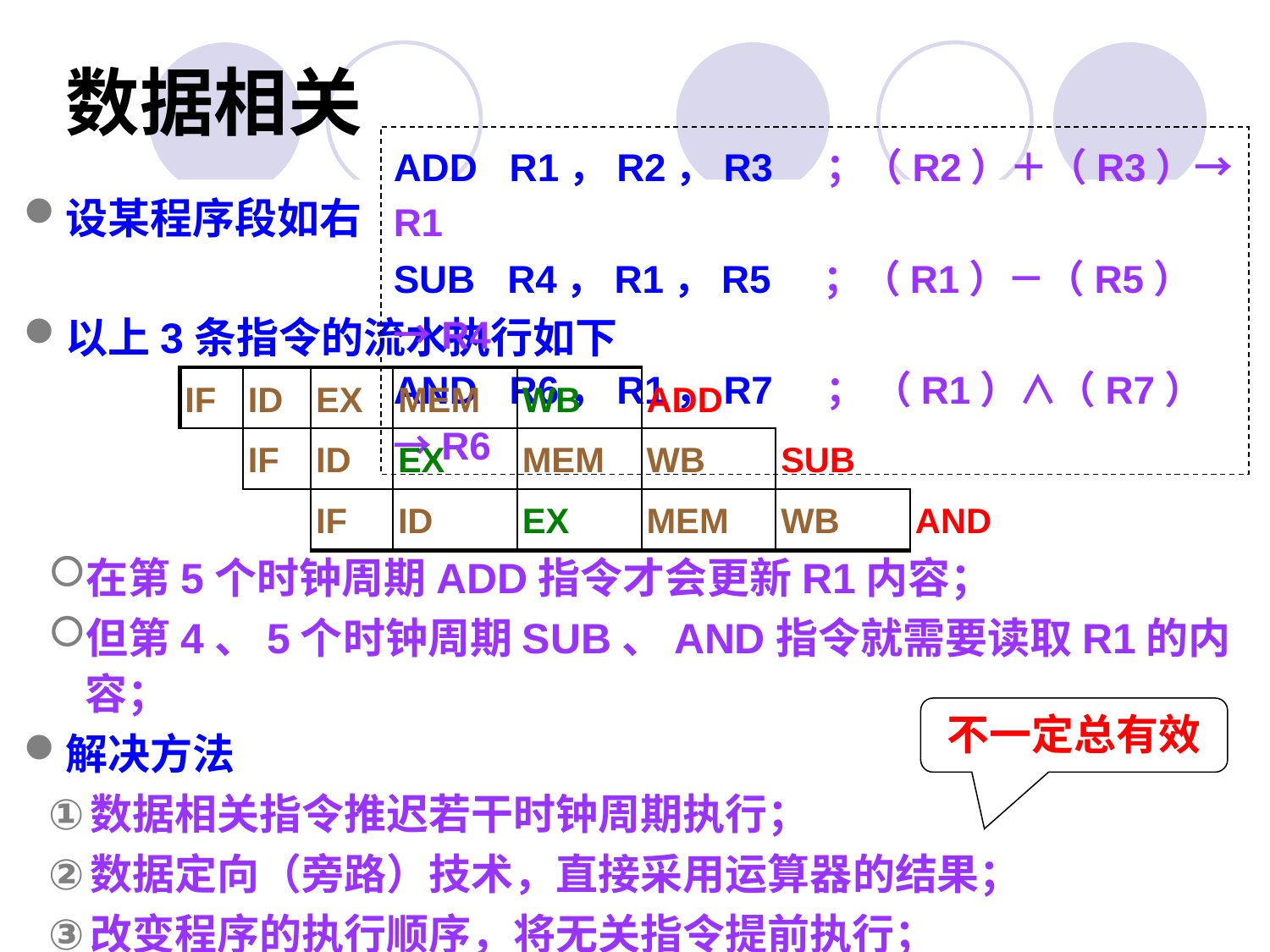

# 数据相关
ADD   R1，R2，R3    ；（R2）＋（R3）→R1
SUB   R4，R1，R5    ；（R1）－（R5） →R4
AND   R6，R1，R7    ； （R1）∧（R7） →R6
设某程序段如右

以上3条指令的流水执行如下

在第5个时钟周期ADD指令才会更新R1内容；
但第4、5个时钟周期SUB、AND指令就需要读取R1的内容；
解决方法
数据相关指令推迟若干时钟周期执行；
数据定向（旁路）技术，直接采用运算器的结果；
改变程序的执行顺序，将无关指令提前执行；
| IF | ID | EX | MEM | WB | ADD |  |  |
| --- | --- | --- | --- | --- | --- | --- | --- |
|  | IF | ID | EX | MEM | WB | SUB |  |
|  |  | IF | ID | EX | MEM | WB | AND |
不一定总有效
2023年3月5日星期日
526